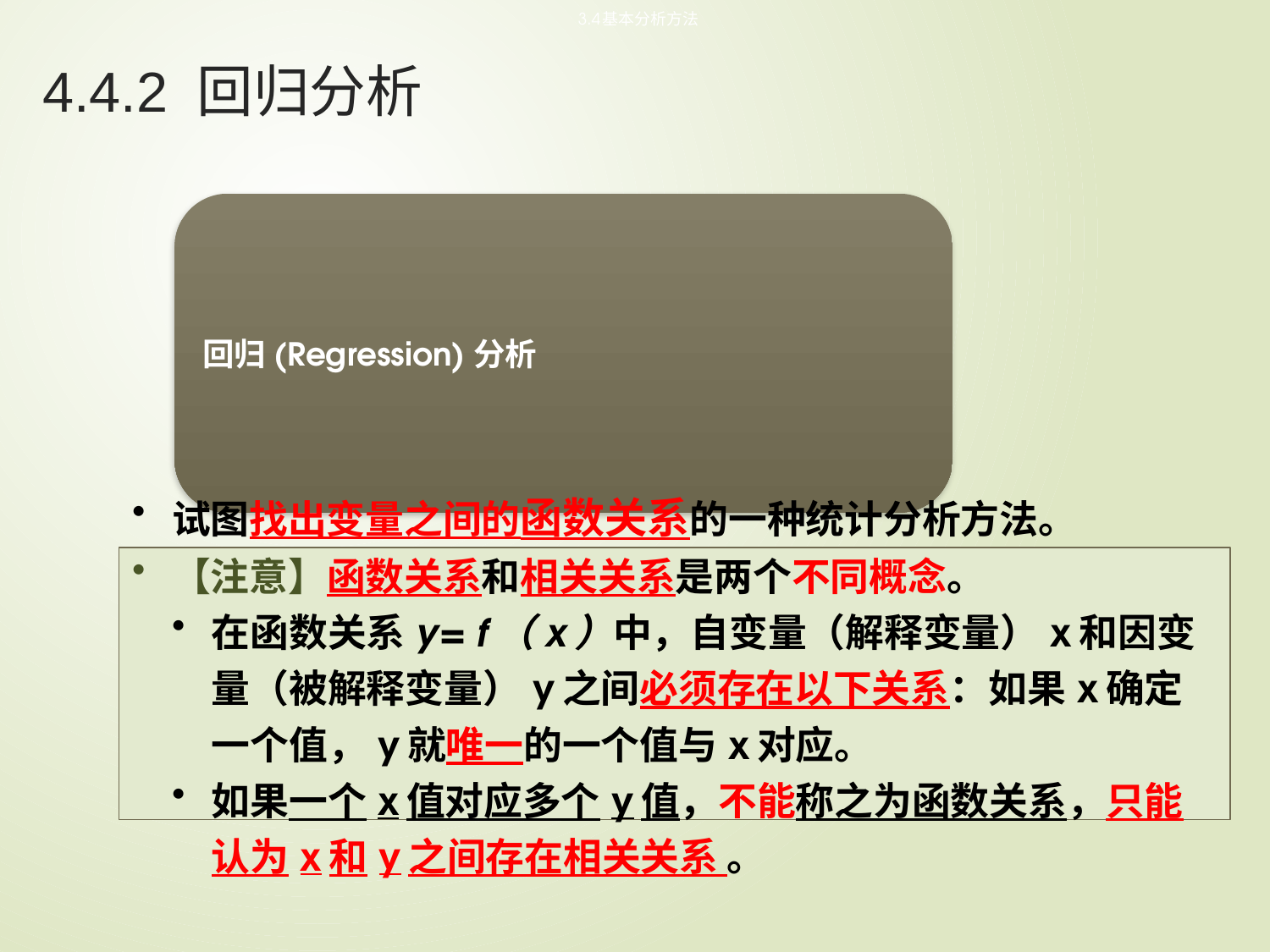

3.4基本分析方法
# 4.4.2 回归分析
回归(Regression)分析
试图找出变量之间的函数关系的一种统计分析方法。
【注意】函数关系和相关关系是两个不同概念。
在函数关系y= f（x）中，自变量（解释变量）x和因变量（被解释变量）y之间必须存在以下关系：如果x确定一个值，y就唯一的一个值与x对应。
如果一个x值对应多个y值，不能称之为函数关系，只能认为x和y之间存在相关关系 。